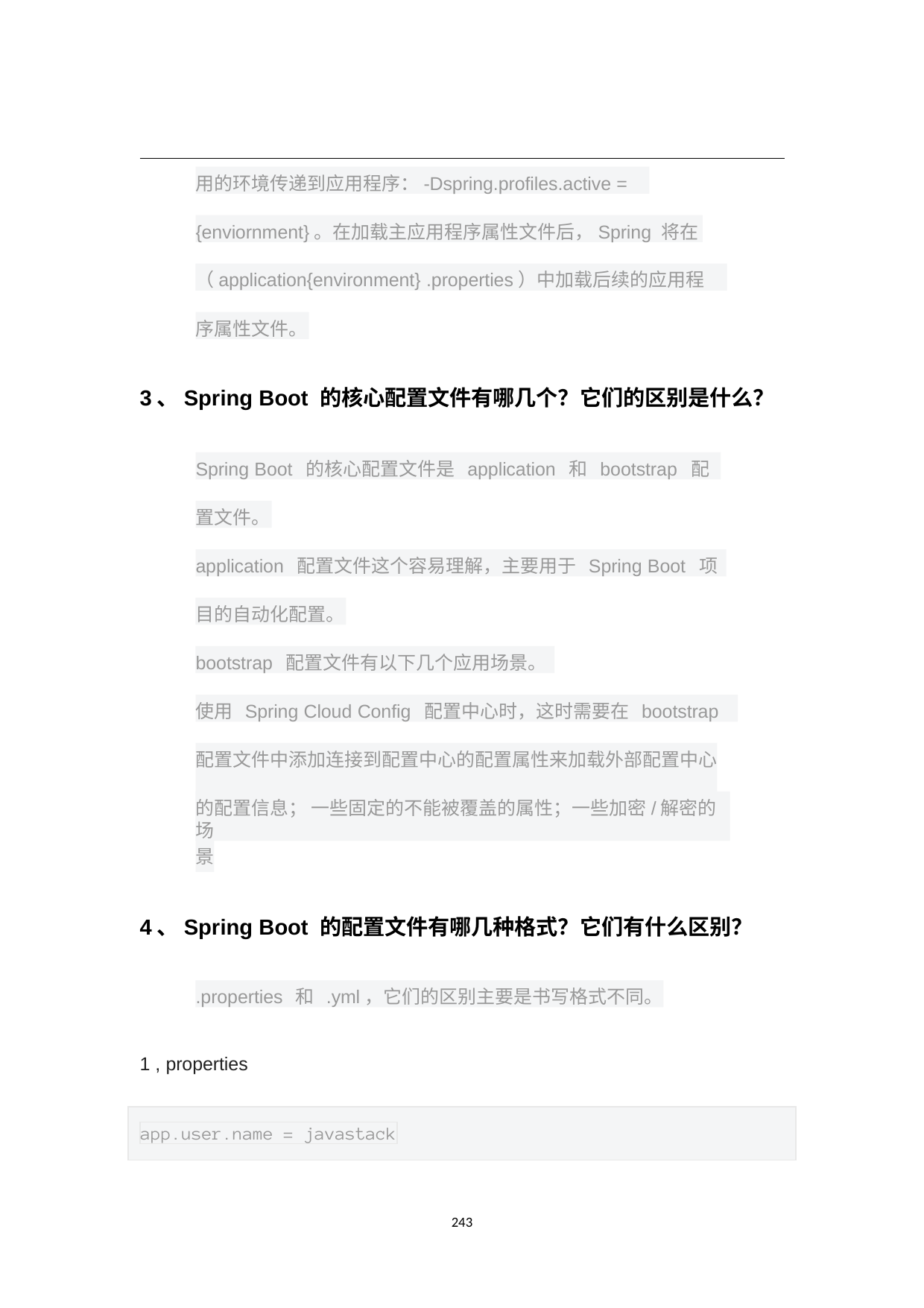

用的环境传递到应用程序：-Dspring.profiles.active =
{enviornment}。在加载主应用程序属性文件后，Spring 将在
（application{environment} .properties）中加载后续的应用程
序属性文件。
3、Spring Boot 的核心配置文件有哪几个？它们的区别是什么？
Spring Boot 的核心配置文件是 application 和 bootstrap 配
置文件。
application 配置文件这个容易理解，主要用于 Spring Boot 项
目的自动化配置。
bootstrap 配置文件有以下几个应用场景。
使用 Spring Cloud Config 配置中心时，这时需要在 bootstrap
配置文件中添加连接到配置中心的配置属性来加载外部配置中心
的配置信息； 一些固定的不能被覆盖的属性；一些加密/解密的场

景

4、Spring Boot 的配置文件有哪几种格式？它们有什么区别？
.properties 和 .yml，它们的区别主要是书写格式不同。
1 , properties

app.user.name = javastack

243